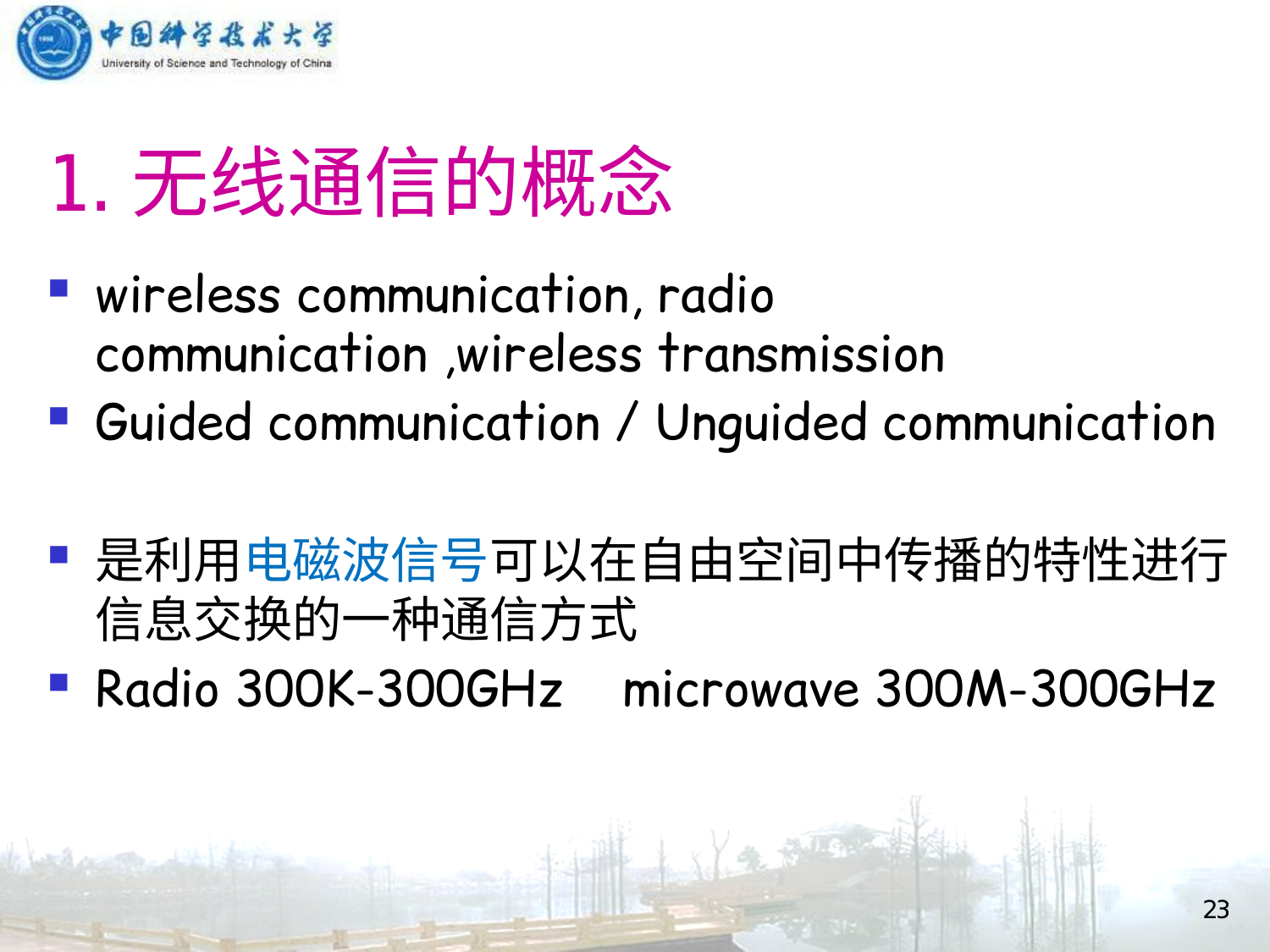

# 1.无线通信的概念
wireless communication, radio communication ,wireless transmission
Guided communication / Unguided communication

是利用电磁波信号可以在自由空间中传播的特性进行信息交换的一种通信方式
Radio 300K-300GHz    microwave 300M-300GHz

23